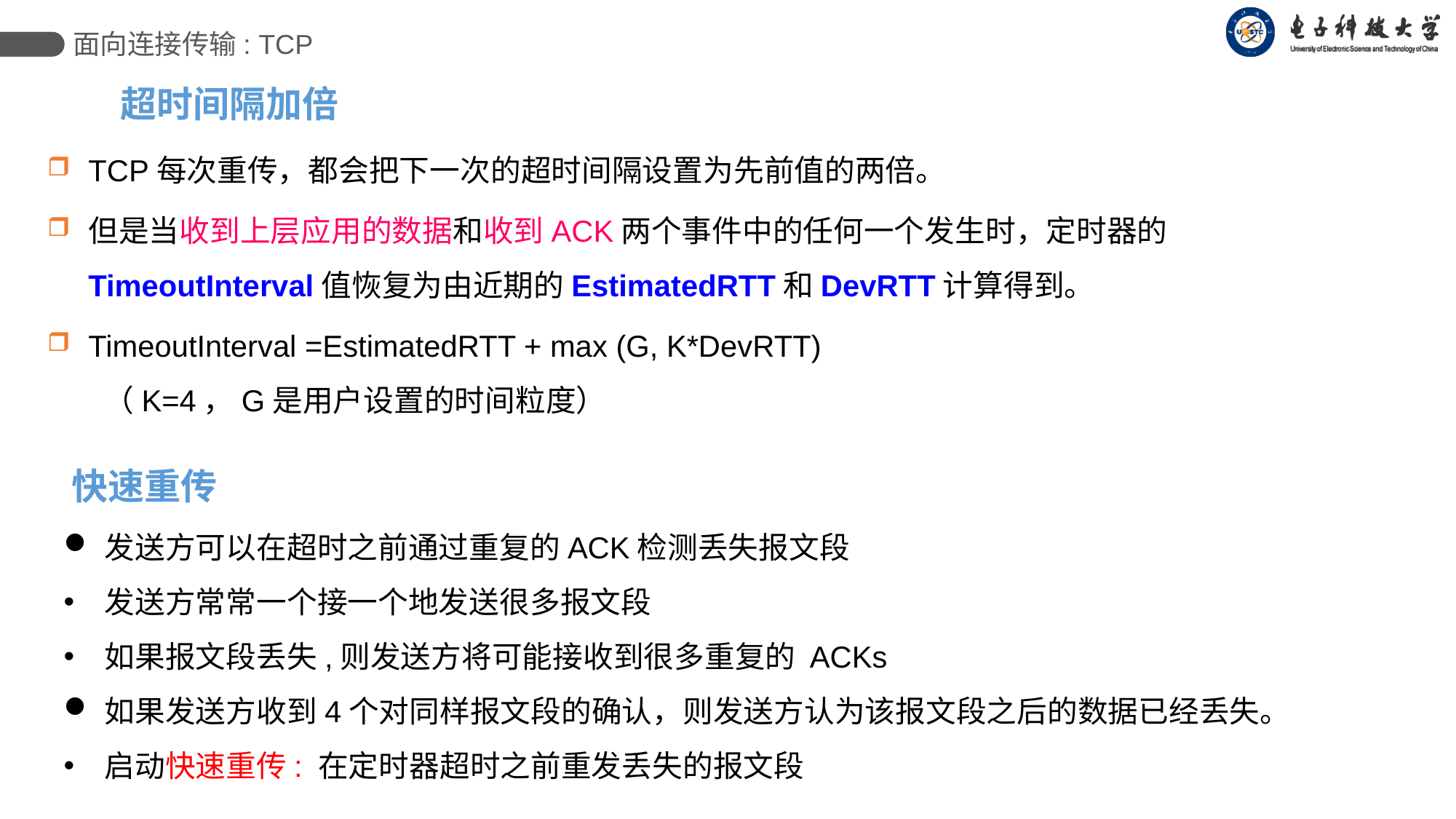

面向连接传输: TCP

超时间隔加倍
TCP每次重传，都会把下一次的超时间隔设置为先前值的两倍。
但是当收到上层应用的数据和收到ACK两个事件中的任何一个发生时，定时器的TimeoutInterval值恢复为由近期的EstimatedRTT和DevRTT计算得到。
TimeoutInterval =EstimatedRTT + max (G, K*DevRTT)
 （K=4，G是用户设置的时间粒度）

快速重传
发送方可以在超时之前通过重复的ACK检测丢失报文段
发送方常常一个接一个地发送很多报文段
如果报文段丢失,则发送方将可能接收到很多重复的 ACKs
如果发送方收到4个对同样报文段的确认，则发送方认为该报文段之后的数据已经丢失。
启动快速重传: 在定时器超时之前重发丢失的报文段